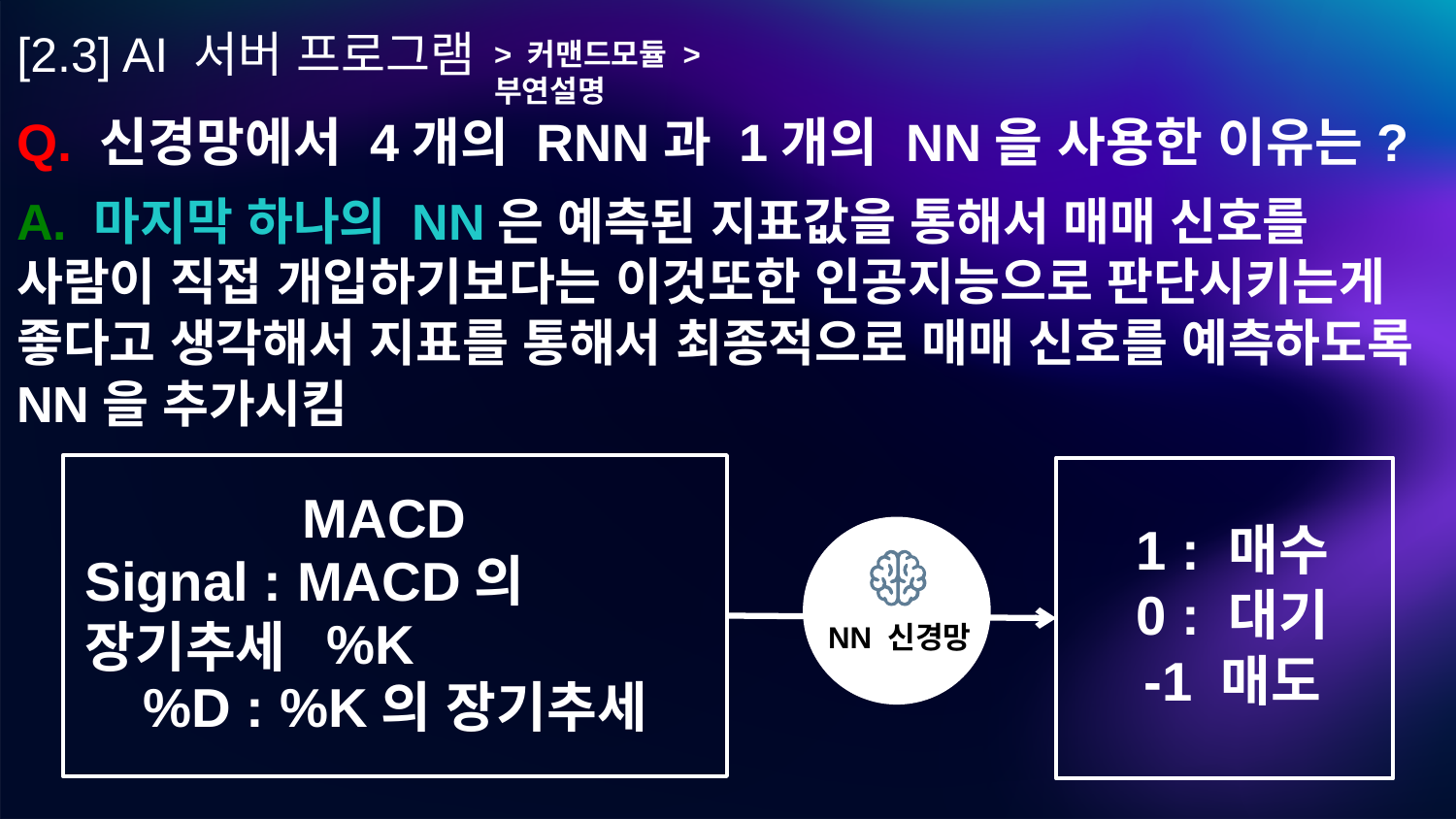

# [2.3] AI 서버 프로그램
> 커맨드모듈 > 부연설명
Q. 신경망에서 4개의 RNN과 1개의 NN을 사용한 이유는?

A. 마지막 하나의 NN은 예측된 지표값을 통해서 매매 신호를 사람이 직접 개입하기보다는 이것또한 인공지능으로 판단시키는게 좋다고 생각해서 지표를 통해서 최종적으로 매매 신호를 예측하도록 NN을 추가시킴

MACD
1 : 매수
0 : 대기
-1 매도

Signal : MACD의 장기추세

%K
NN 신경망
%D : %K의 장기추세